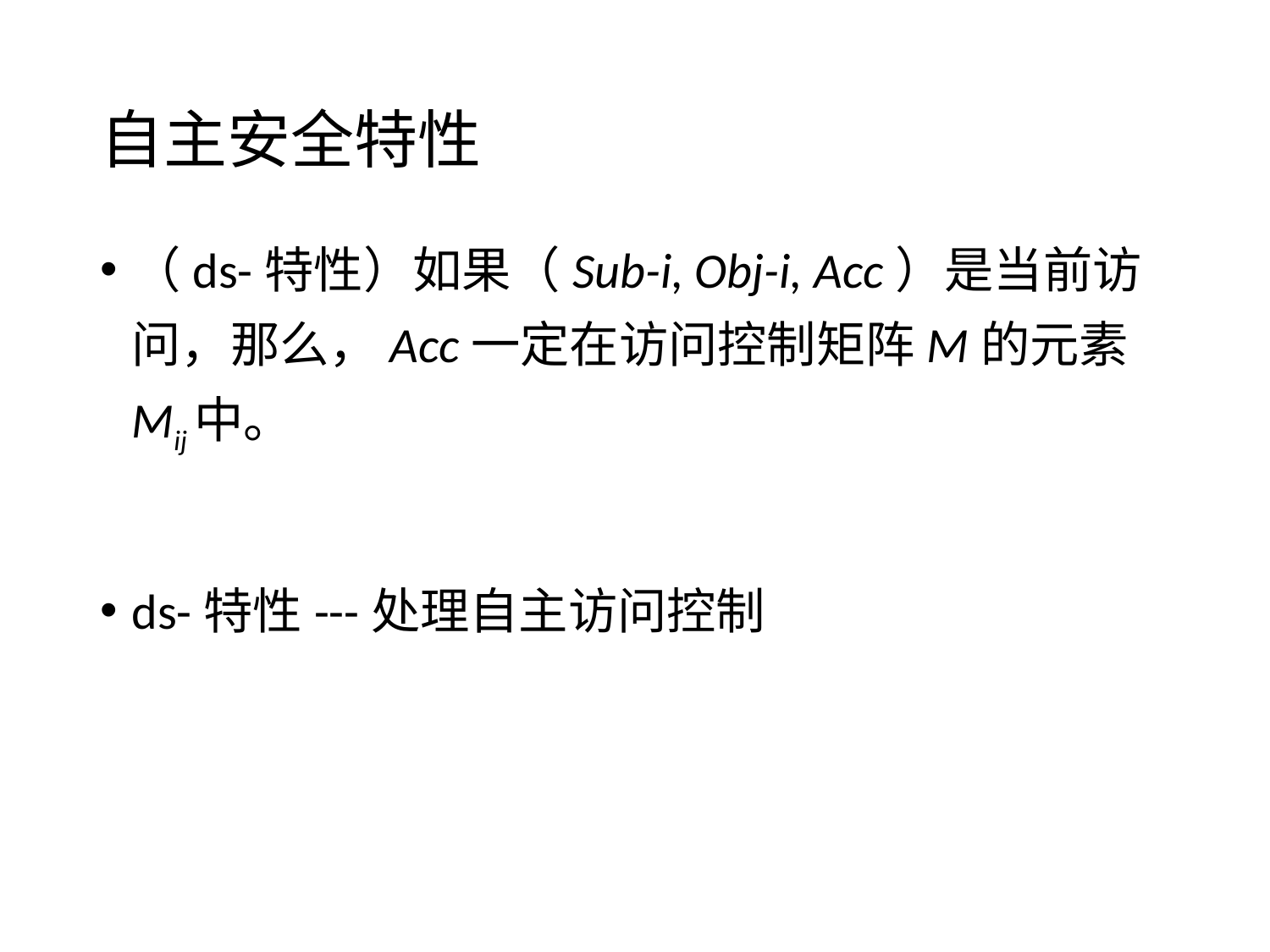

# 自主安全特性
（ds-特性）如果（Sub-i, Obj-i, Acc）是当前访问，那么，Acc一定在访问控制矩阵M的元素Mij中。

ds-特性---处理自主访问控制